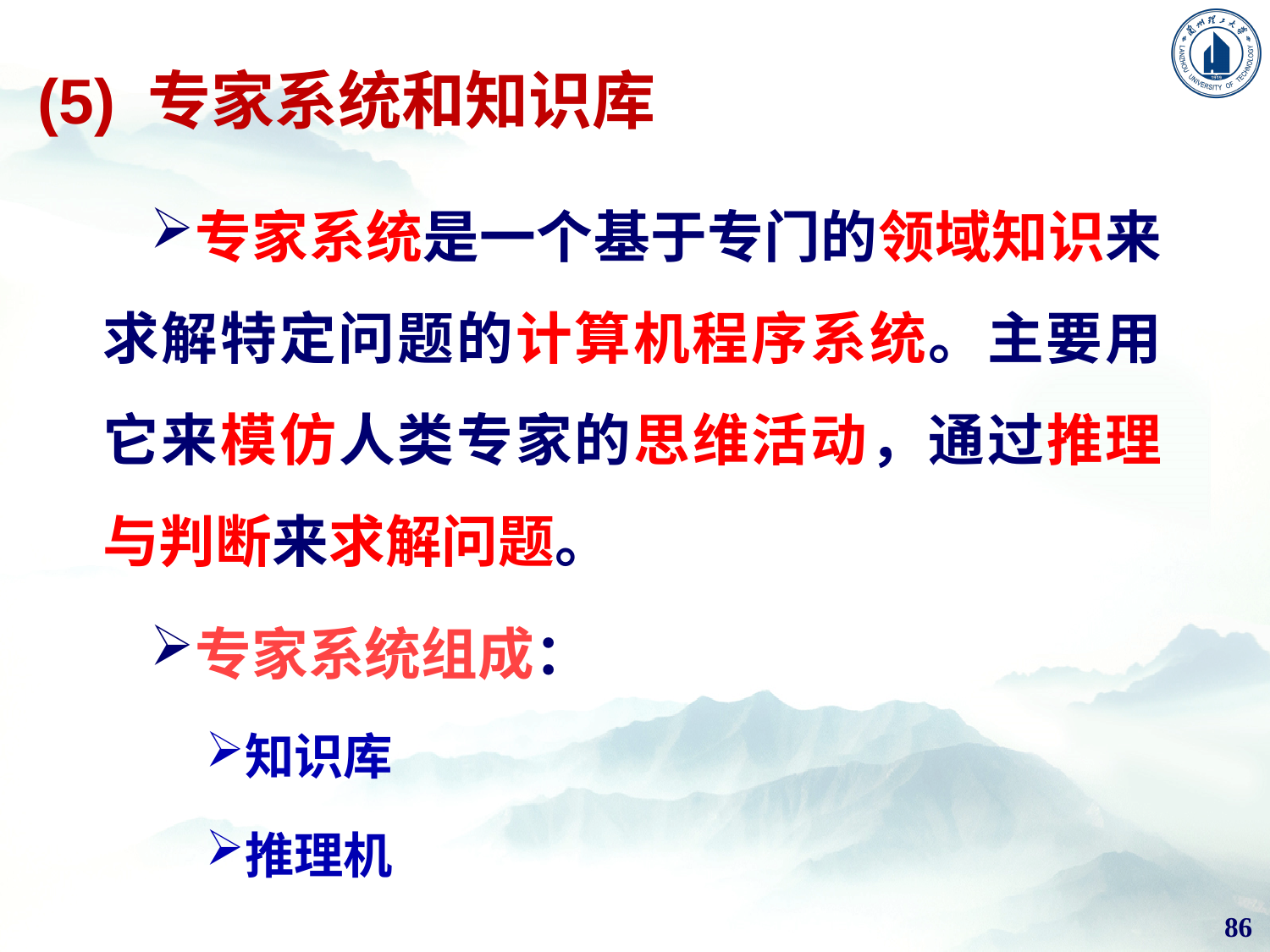

# (5) 专家系统和知识库
专家系统是一个基于专门的领域知识来求解特定问题的计算机程序系统。主要用它来模仿人类专家的思维活动，通过推理与判断来求解问题。
专家系统组成：
知识库
推理机

86